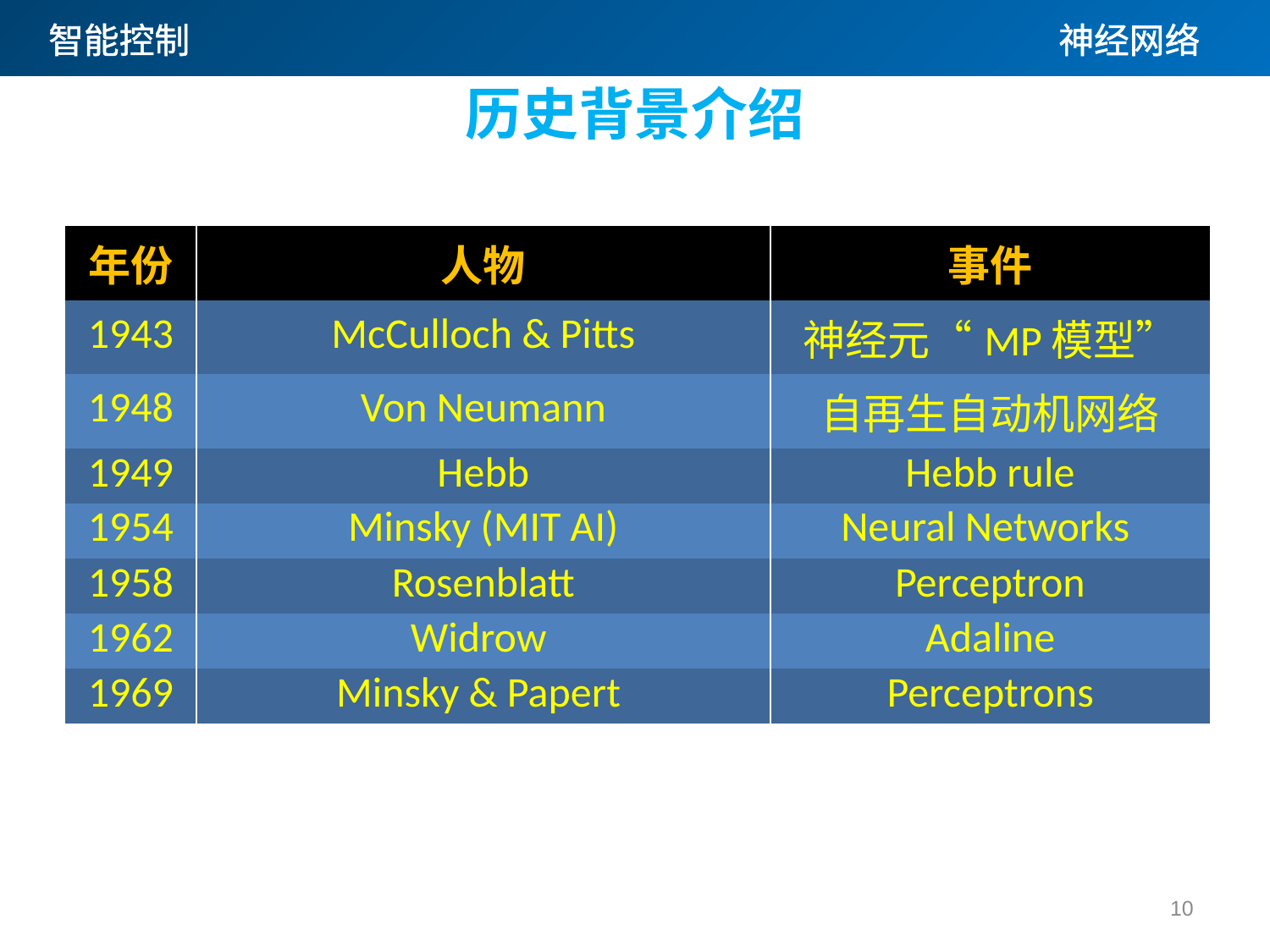

# 历史背景介绍
| 年份 | 人物 | 事件 |
| --- | --- | --- |
| 1943 | McCulloch & Pitts | 神经元“MP模型” |
| 1948 | Von Neumann | 自再生自动机网络 |
| 1949 | Hebb | Hebb rule |
| 1954 | Minsky (MIT AI) | Neural Networks |
| 1958 | Rosenblatt | Perceptron |
| 1962 | Widrow | Adaline |
| 1969 | Minsky & Papert | Perceptrons |
10